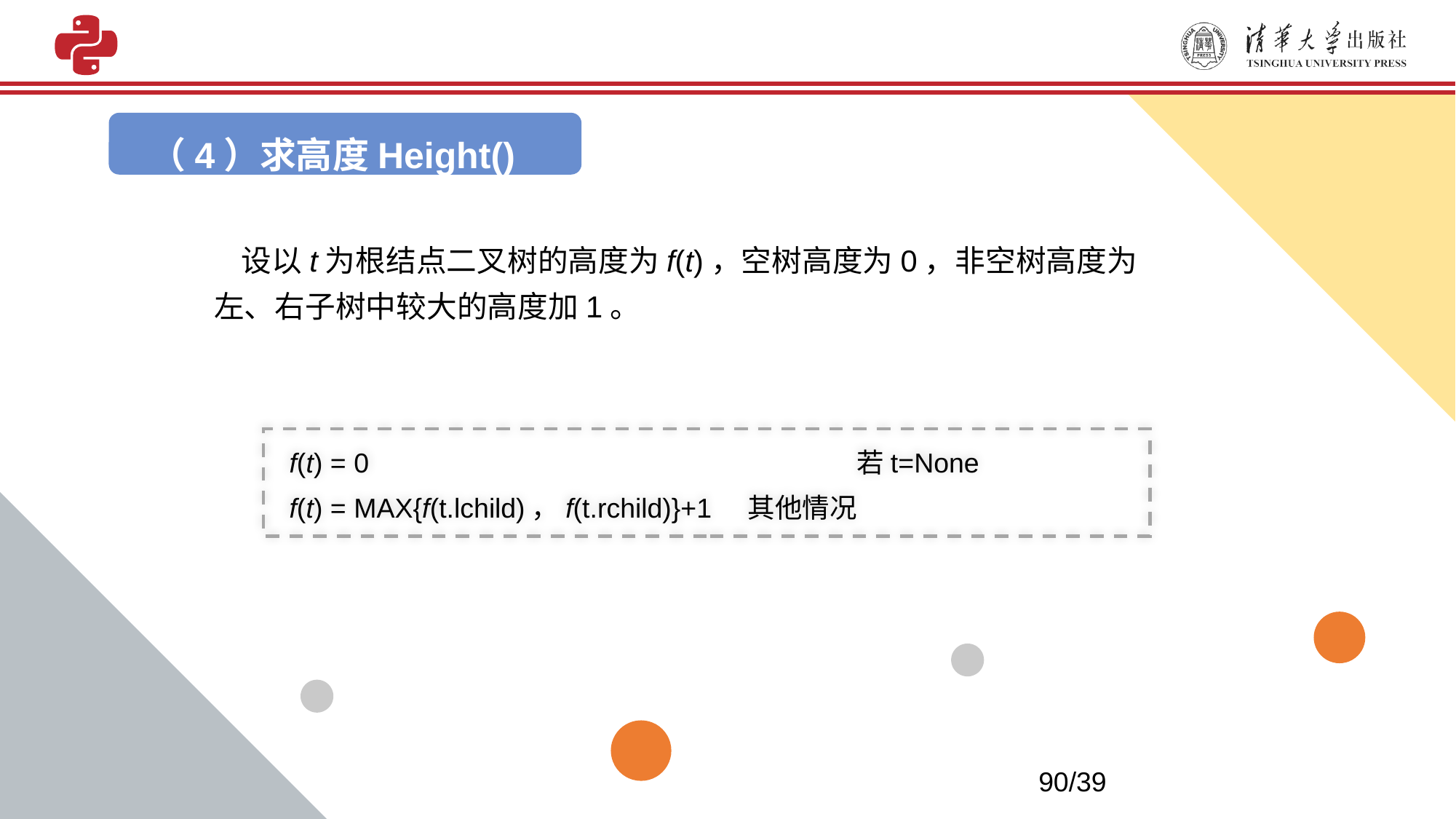

（4）求高度Height()
   设以t为根结点二叉树的高度为f(t)，空树高度为0，非空树高度为左、右子树中较大的高度加1。
f(t) = 0					  若t=None
f(t) = MAX{f(t.lchild)，f(t.rchild)}+1	  其他情况

90/39